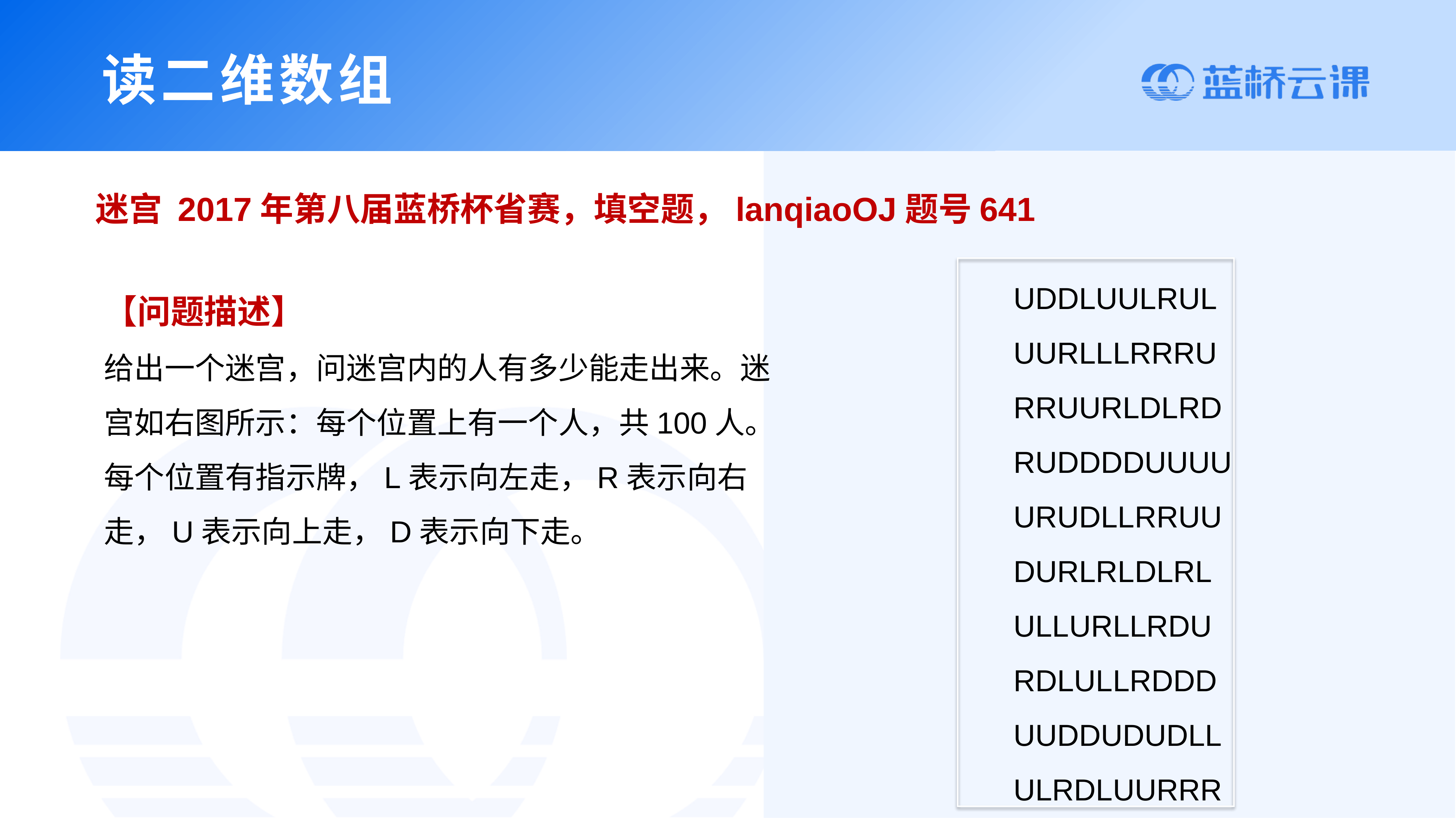

读二维数组
迷宫 2017年第八届蓝桥杯省赛，填空题，lanqiaoOJ题号641

UDDLUULRUL
UURLLLRRRU
RRUURLDLRD
RUDDDDUUUU
URUDLLRRUU
DURLRLDLRL
ULLURLLRDU
RDLULLRDDD
UUDDUDUDLL
ULRDLUURRR
【问题描述】
给出一个迷宫，问迷宫内的人有多少能走出来。迷宫如右图所示：每个位置上有一个人，共100人。每个位置有指示牌，L表示向左走，R表示向右走，U表示向上走，D表示向下走。